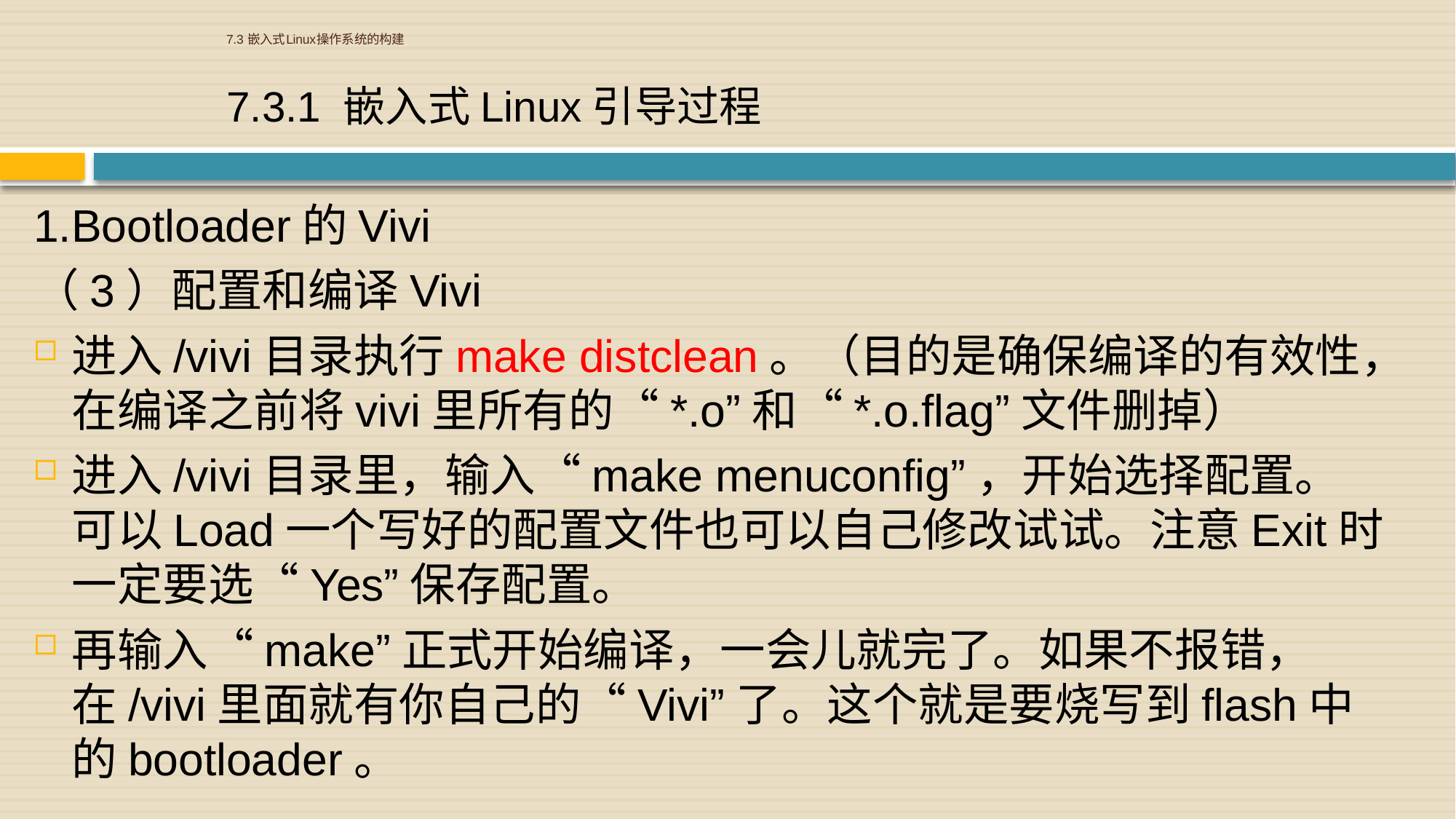

# 7.3 嵌入式Linux操作系统的构建
7.3.1 嵌入式Linux引导过程
1.Bootloader的Vivi
（3）配置和编译Vivi
进入/vivi目录执行make distclean。（目的是确保编译的有效性，在编译之前将vivi里所有的“*.o”和“*.o.flag”文件删掉）
进入/vivi目录里，输入“make menuconfig”，开始选择配置。可以Load一个写好的配置文件也可以自己修改试试。注意Exit时一定要选“Yes”保存配置。
再输入“make”正式开始编译，一会儿就完了。如果不报错，在/vivi里面就有你自己的“Vivi”了。这个就是要烧写到flash中的bootloader。